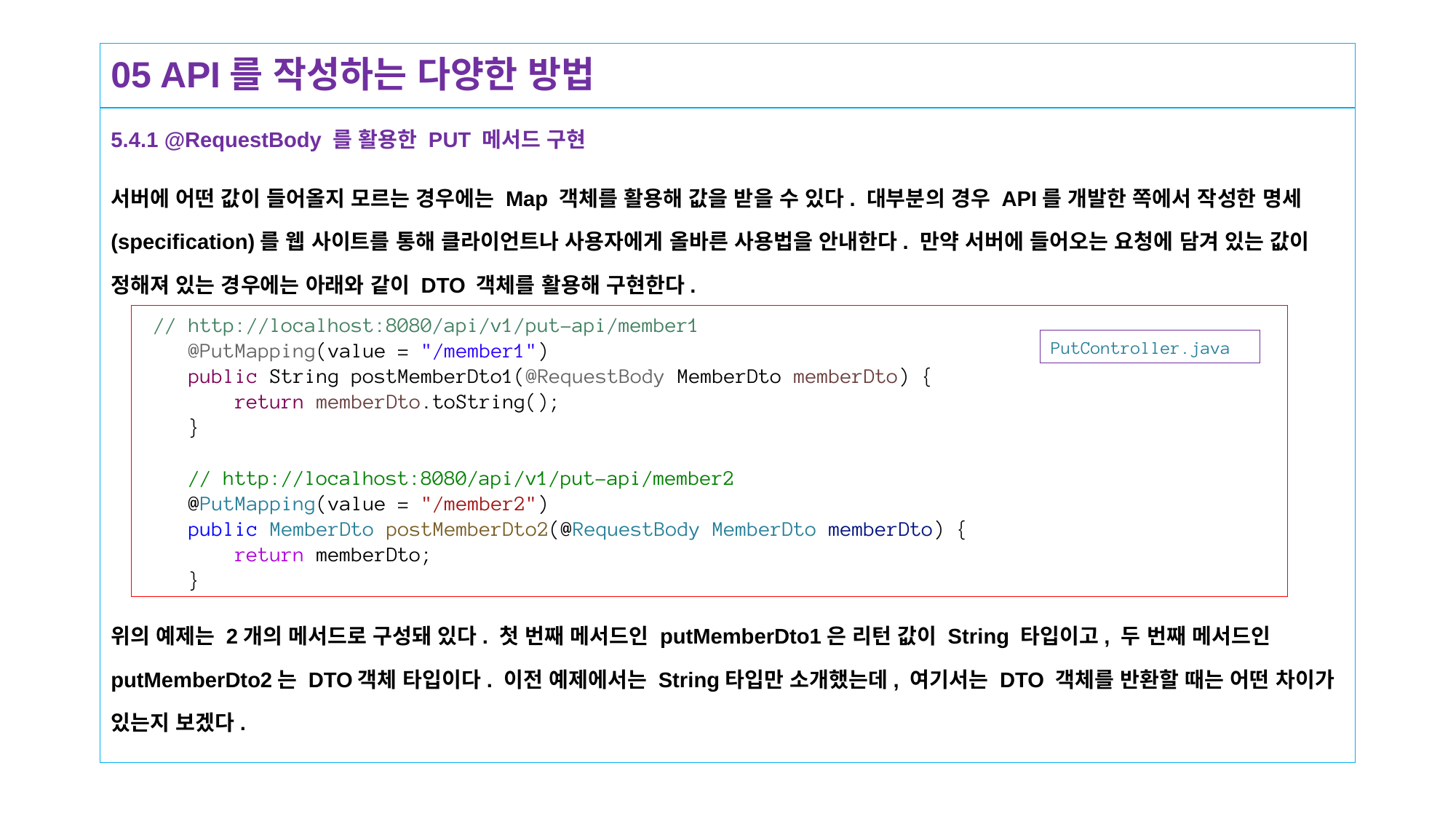

# 05 API를 작성하는 다양한 방법
5.4.1 @RequestBody 를 활용한 PUT 메서드 구현
서버에 어떤 값이 들어올지 모르는 경우에는 Map 객체를 활용해 값을 받을 수 있다. 대부분의 경우 API를 개발한 쪽에서 작성한 명세(specification)를 웹 사이트를 통해 클라이언트나 사용자에게 올바른 사용법을 안내한다. 만약 서버에 들어오는 요청에 담겨 있는 값이 정해져 있는 경우에는 아래와 같이 DTO 객체를 활용해 구현한다.

위의 예제는 2개의 메서드로 구성돼 있다. 첫 번째 메서드인 putMemberDto1은 리턴 값이 String 타입이고, 두 번째 메서드인 putMemberDto2는 DTO객체 타입이다. 이전 예제에서는 String타입만 소개했는데, 여기서는 DTO 객체를 반환할 때는 어떤 차이가 있는지 보겠다.
 // http://localhost:8080/api/v1/put-api/member1
    @PutMapping(value = "/member1")
    public String postMemberDto1(@RequestBody MemberDto memberDto) {
        return memberDto.toString();
    }

    // http://localhost:8080/api/v1/put-api/member2
    @PutMapping(value = "/member2")
    public MemberDto postMemberDto2(@RequestBody MemberDto memberDto) {
        return memberDto;
    }
PutController.java